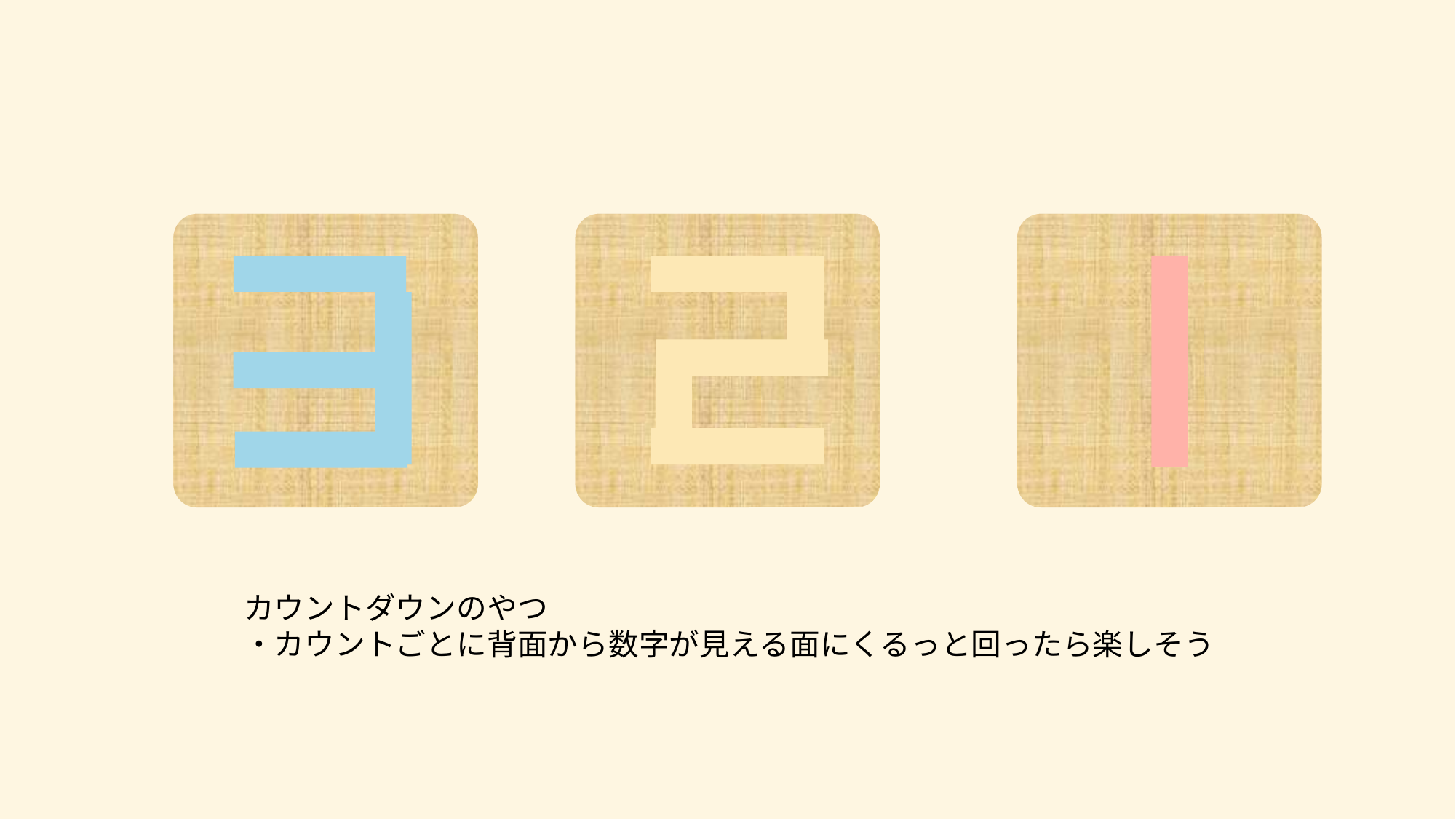

カウントダウンのやつ
・カウントごとに背面から数字が見える面にくるっと回ったら楽しそう